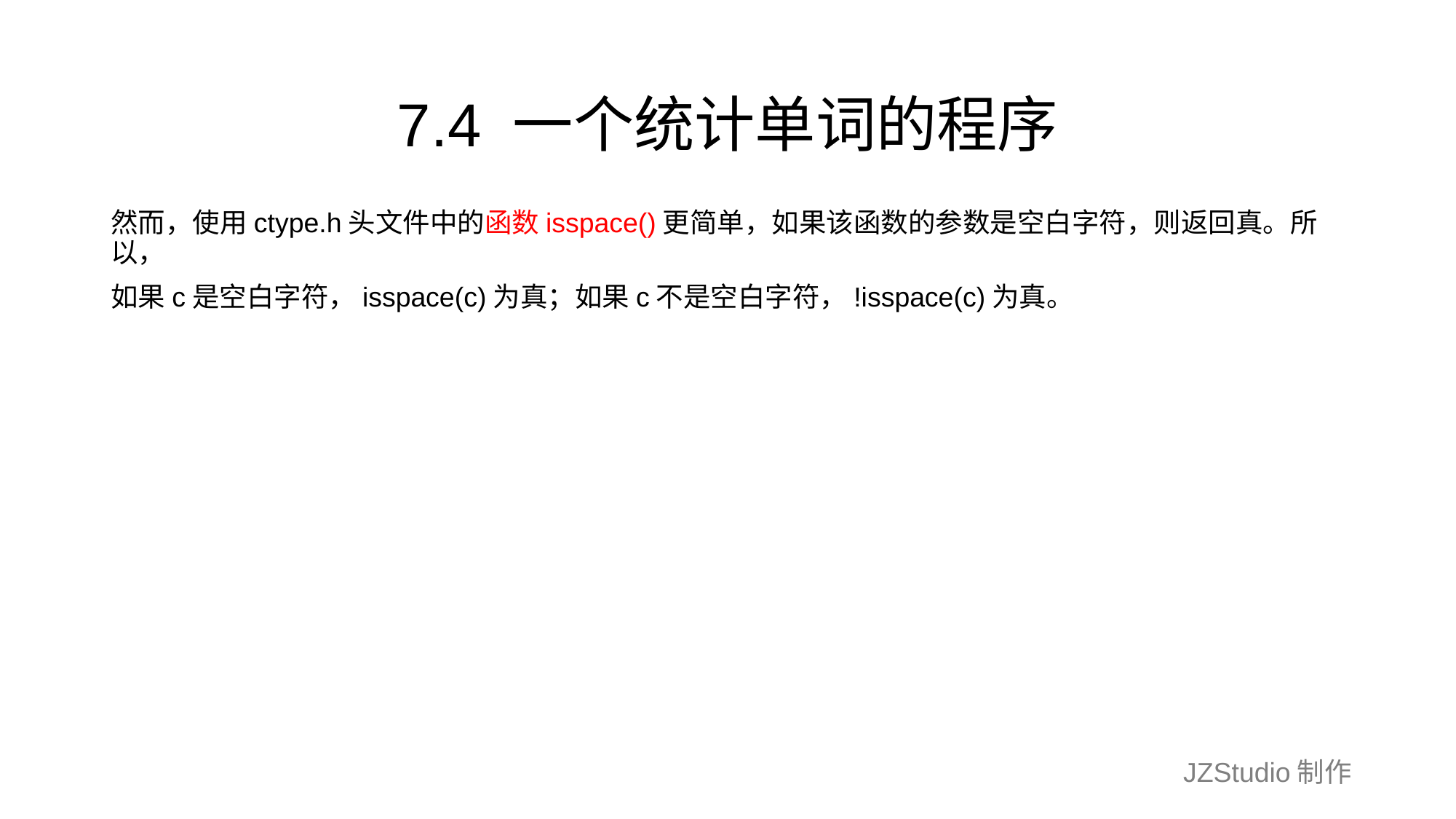

# 7.4 一个统计单词的程序
然而，使用ctype.h头文件中的函数isspace()更简单，如果该函数的参数是空白字符，则返回真。所以，
如果c是空白字符，isspace(c)为真；如果c不是空白字符，!isspace(c)为真。